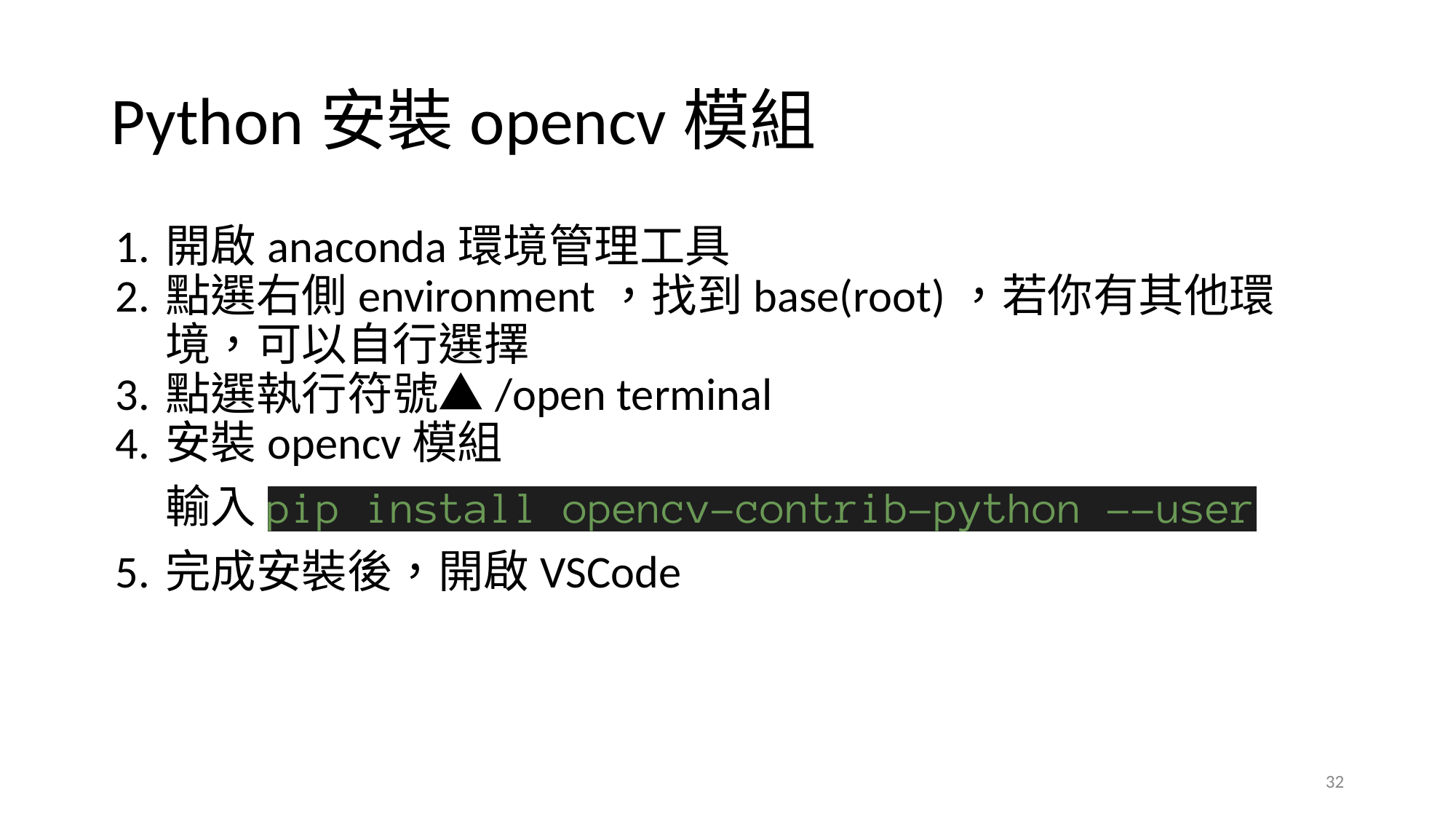

# Python安裝opencv模組
開啟anaconda環境管理工具
點選右側environment，找到base(root)，若你有其他環境，可以自行選擇
點選執行符號▲/open terminal
安裝opencv模組
輸入pip install opencv-contrib-python --user
完成安裝後，開啟VSCode
32